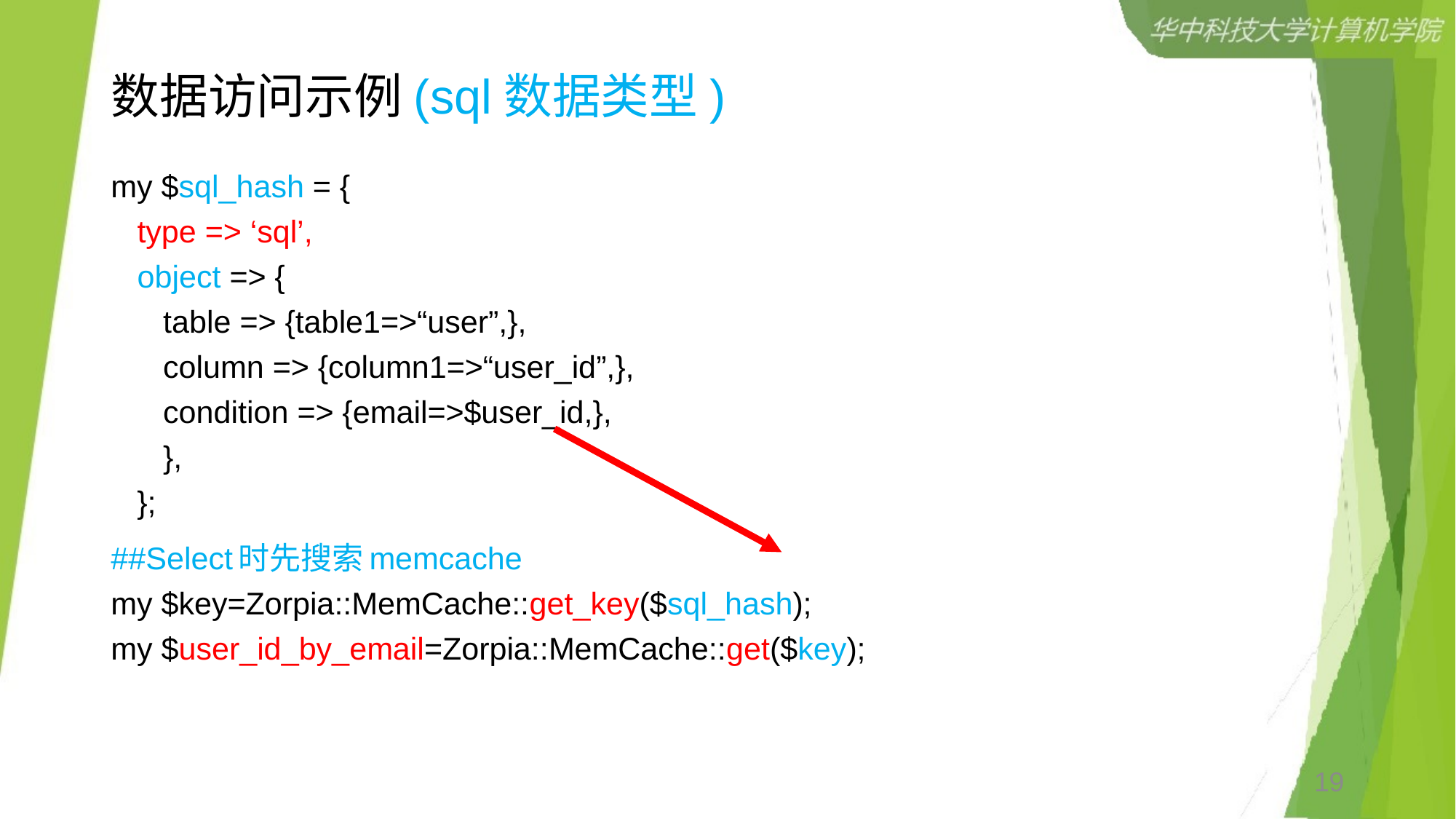

# 数据访问示例(sql数据类型)
my $sql_hash = { 
   type => ‘sql’, 
   object => { 
      table => {table1=>“user”,}, 
      column => {column1=>“user_id”,}, 
      condition => {email=>$user_id,}, 
      }, 
   };
##Select时先搜索memcache 
my $key=Zorpia::MemCache::get_key($sql_hash); 
my $user_id_by_email=Zorpia::MemCache::get($key);
19